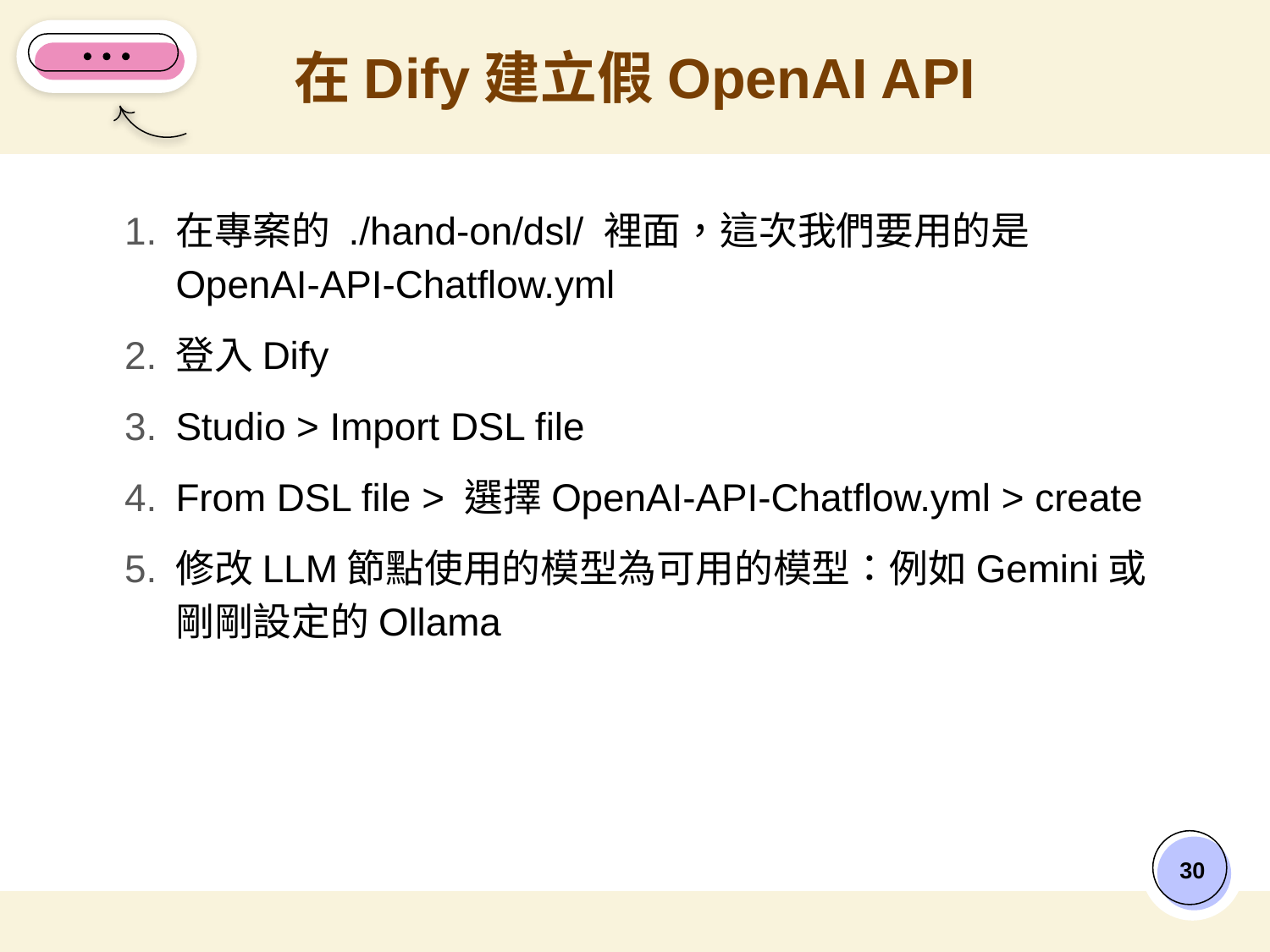

# 在Dify建立假OpenAI API
在專案的 ./hand-on/dsl/ 裡面，這次我們要用的是 OpenAI-API-Chatflow.yml
登入Dify
Studio > Import DSL file
From DSL file > 選擇OpenAI-API-Chatflow.yml > create
修改LLM節點使用的模型為可用的模型：例如Gemini或剛剛設定的Ollama
30